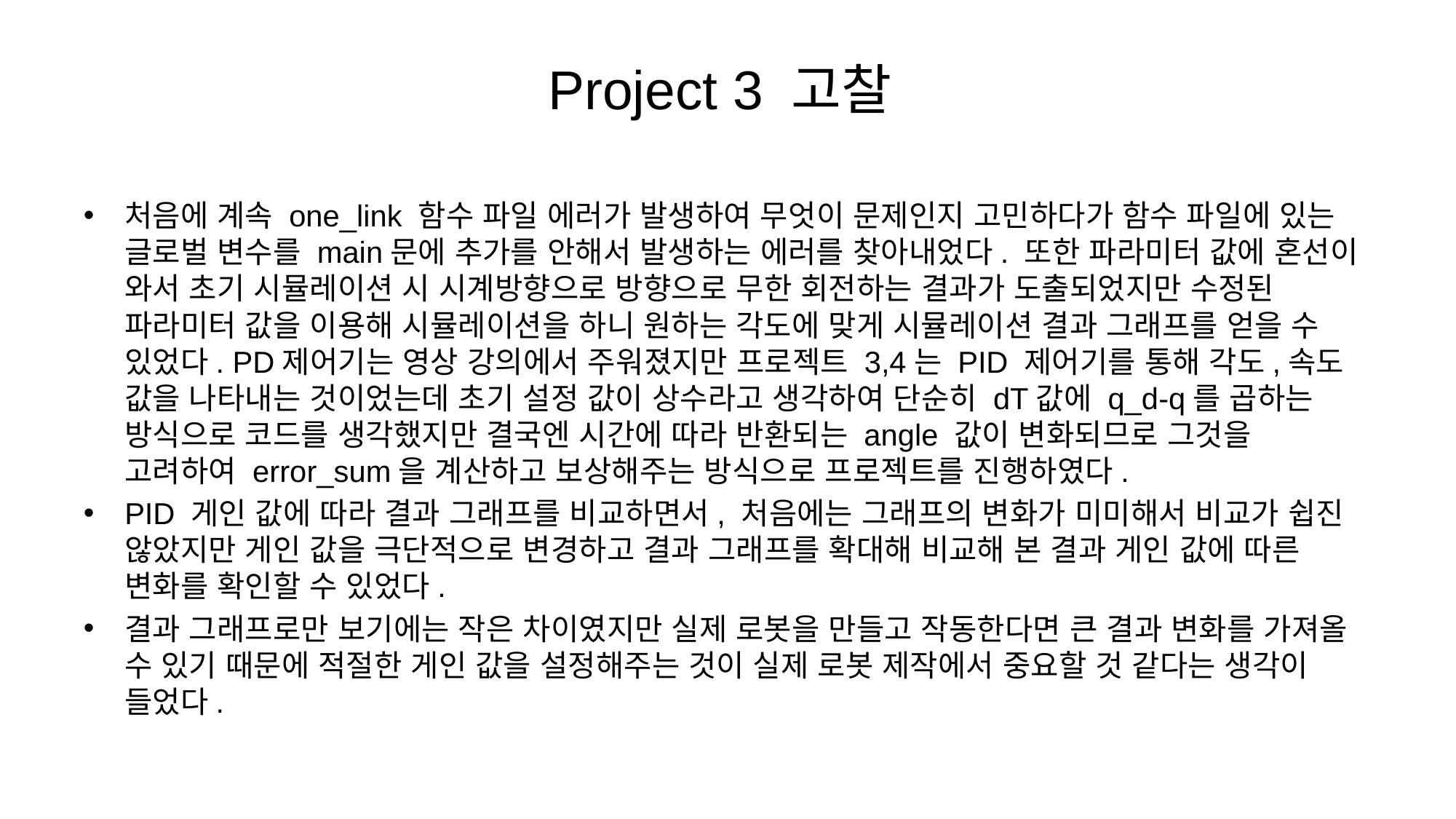

# Project 3 고찰
처음에 계속 one_link 함수 파일 에러가 발생하여 무엇이 문제인지 고민하다가 함수 파일에 있는 글로벌 변수를 main문에 추가를 안해서 발생하는 에러를 찾아내었다. 또한 파라미터 값에 혼선이 와서 초기 시뮬레이션 시 시계방향으로 방향으로 무한 회전하는 결과가 도출되었지만 수정된 파라미터 값을 이용해 시뮬레이션을 하니 원하는 각도에 맞게 시뮬레이션 결과 그래프를 얻을 수 있었다. PD제어기는 영상 강의에서 주워졌지만 프로젝트 3,4는 PID 제어기를 통해 각도,속도 값을 나타내는 것이었는데 초기 설정 값이 상수라고 생각하여 단순히 dT값에 q_d-q를 곱하는 방식으로 코드를 생각했지만 결국엔 시간에 따라 반환되는 angle 값이 변화되므로 그것을 고려하여 error_sum을 계산하고 보상해주는 방식으로 프로젝트를 진행하였다.
PID 게인 값에 따라 결과 그래프를 비교하면서, 처음에는 그래프의 변화가 미미해서 비교가 쉽진 않았지만 게인 값을 극단적으로 변경하고 결과 그래프를 확대해 비교해 본 결과 게인 값에 따른 변화를 확인할 수 있었다.
결과 그래프로만 보기에는 작은 차이였지만 실제 로봇을 만들고 작동한다면 큰 결과 변화를 가져올 수 있기 때문에 적절한 게인 값을 설정해주는 것이 실제 로봇 제작에서 중요할 것 같다는 생각이 들었다.